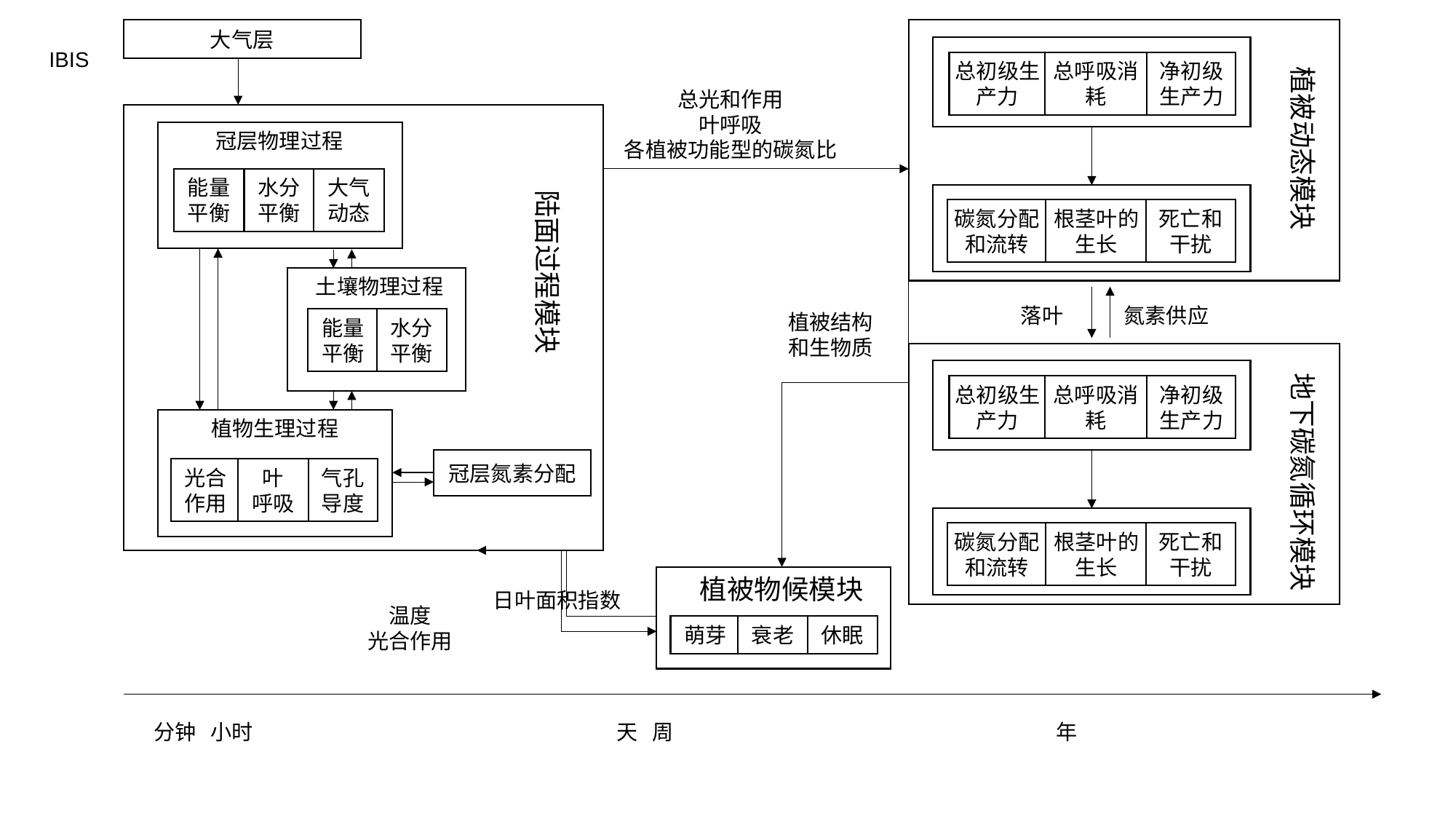

大气层

总初级生产力
总呼吸消耗
净初级生产力
植被动态模块
总光和作用
叶呼吸
各植被功能型的碳氮比

冠层物理过程
能量平衡
水分平衡
大气动态
陆面过程模块

碳氮分配和流转
根茎叶的生长
死亡和干扰

土壤物理过程
落叶
氮素供应
植被结构
和生物质
能量平衡
水分平衡

地下碳氮循环模块
总初级生产力
总呼吸消耗
净初级生产力

植物生理过程
冠层氮素分配
光合作用
叶
呼吸
气孔导度

碳氮分配和流转
根茎叶的生长
死亡和干扰

植被物候模块
日叶面积指数
温度
光合作用
萌芽
衰老
休眠
分钟   小时                                                                             天   周                                                                                 年
# IBIS